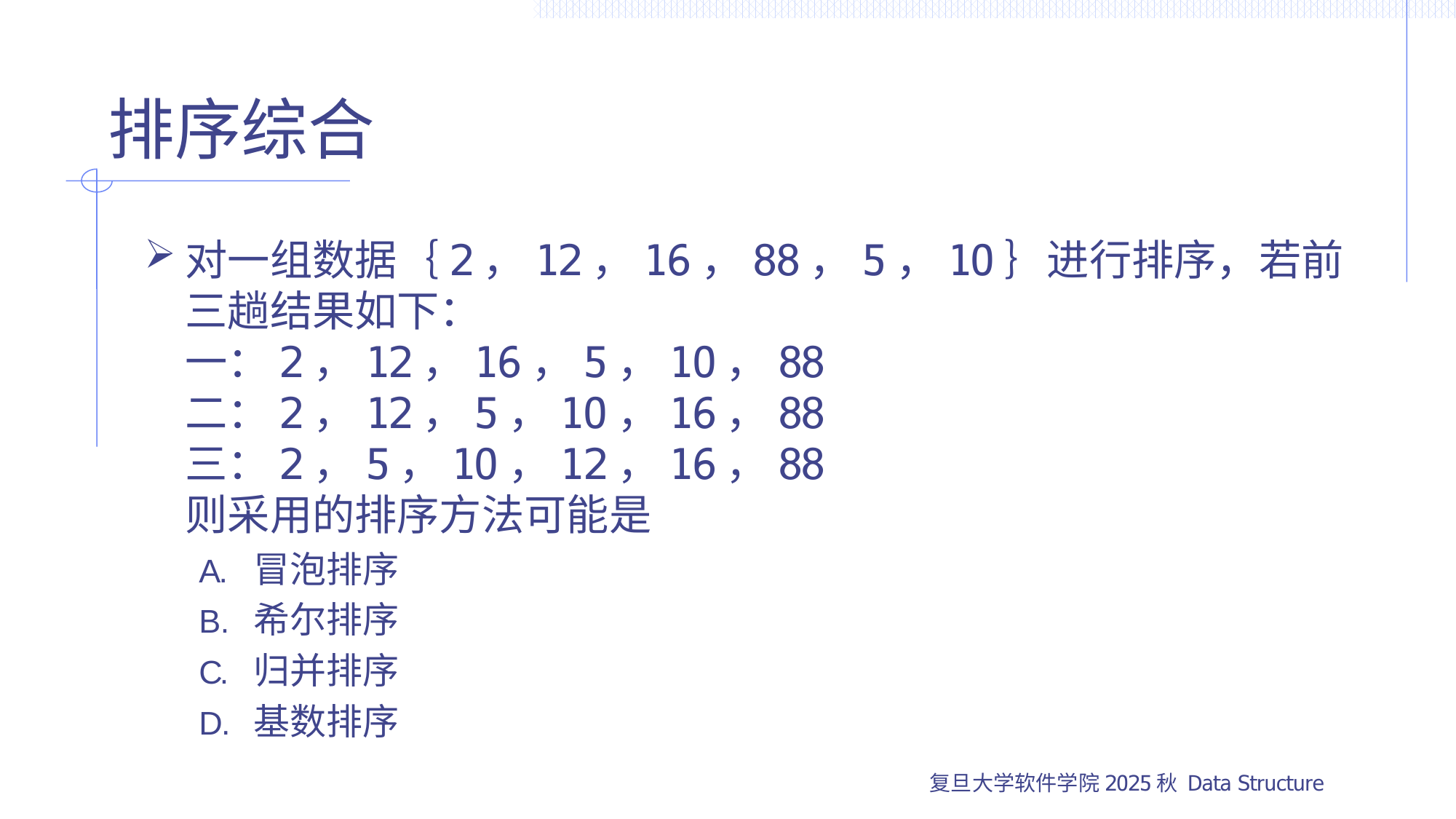

# 排序综合
对一组数据｛2，12，16，88，5，10｝进行排序，若前三趟结果如下：
一：2，12，16，5，10，88
二：2，12，5，10，16，88
三：2，5，10，12，16，88
则采用的排序方法可能是
冒泡排序
希尔排序
归并排序
基数排序